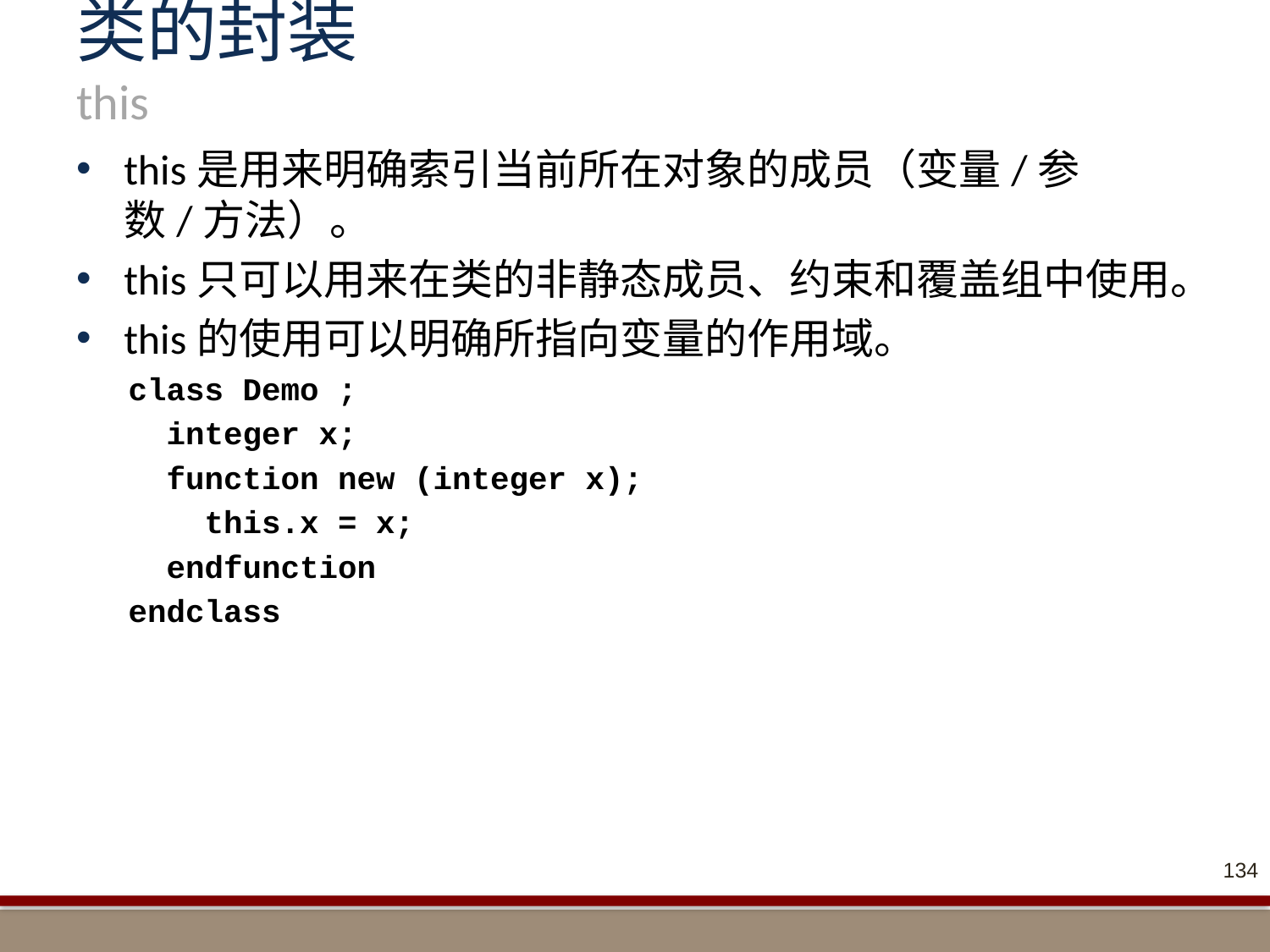

# 类的封装 this
this是用来明确索引当前所在对象的成员（变量/参数/方法）。
this只可以用来在类的非静态成员、约束和覆盖组中使用。
this的使用可以明确所指向变量的作用域。
class Demo ;
  integer x;
  function new (integer x);
    this.x = x;
  endfunction
endclass
134